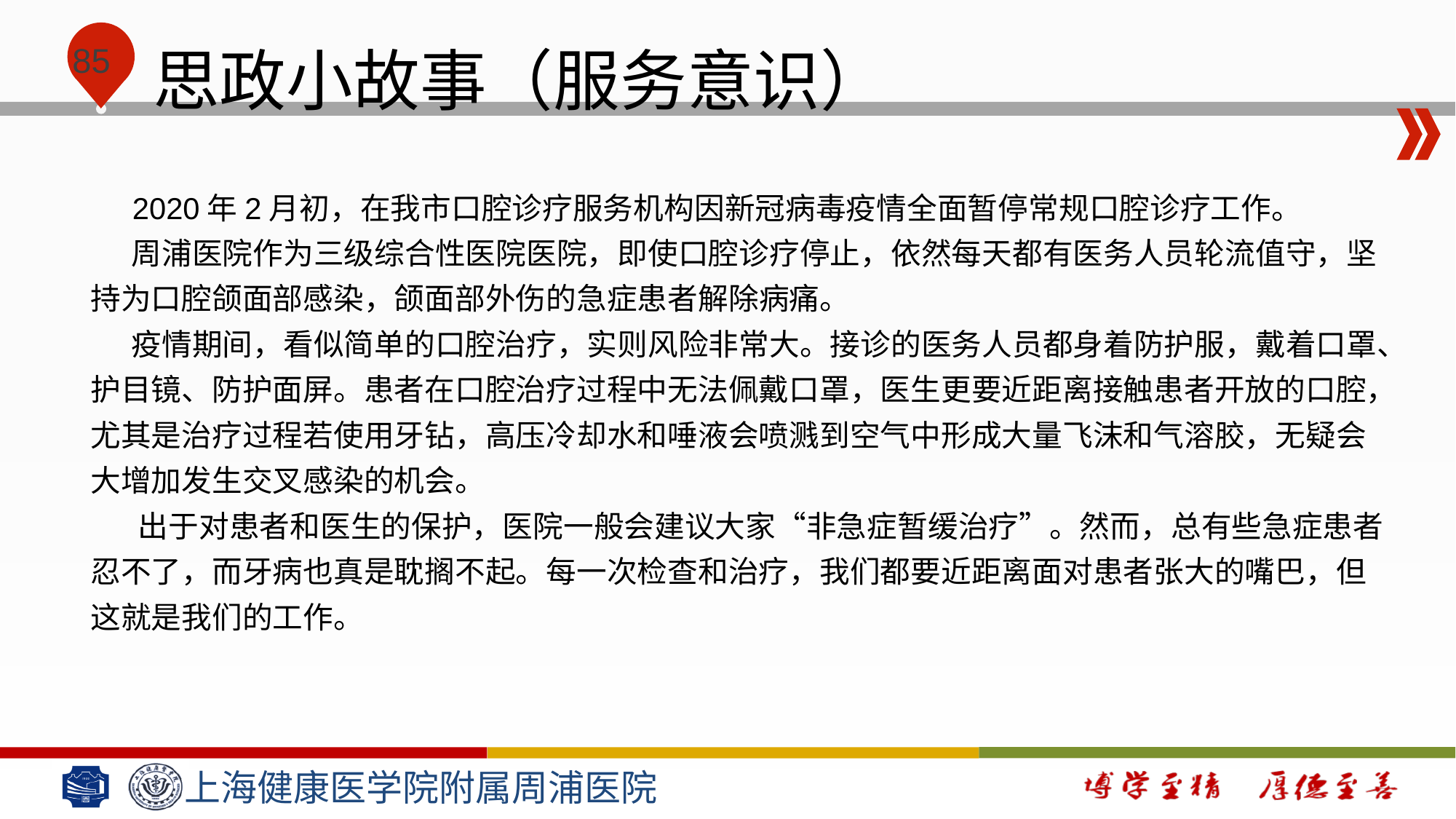

# 思政小故事（服务意识）
     2020年2月初，在我市口腔诊疗服务机构因新冠病毒疫情全面暂停常规口腔诊疗工作。
     周浦医院作为三级综合性医院医院，即使口腔诊疗停止，依然每天都有医务人员轮流值守，坚持为口腔颌面部感染，颌面部外伤的急症患者解除病痛。
     疫情期间，看似简单的口腔治疗，实则风险非常大。接诊的医务人员都身着防护服，戴着口罩、护目镜、防护面屏。患者在口腔治疗过程中无法佩戴口罩，医生更要近距离接触患者开放的口腔，尤其是治疗过程若使用牙钻，高压冷却水和唾液会喷溅到空气中形成大量飞沫和气溶胶，无疑会大增加发生交叉感染的机会。
      出于对患者和医生的保护，医院一般会建议大家“非急症暂缓治疗”。然而，总有些急症患者忍不了，而牙病也真是耽搁不起。每一次检查和治疗，我们都要近距离面对患者张大的嘴巴，但这就是我们的工作。